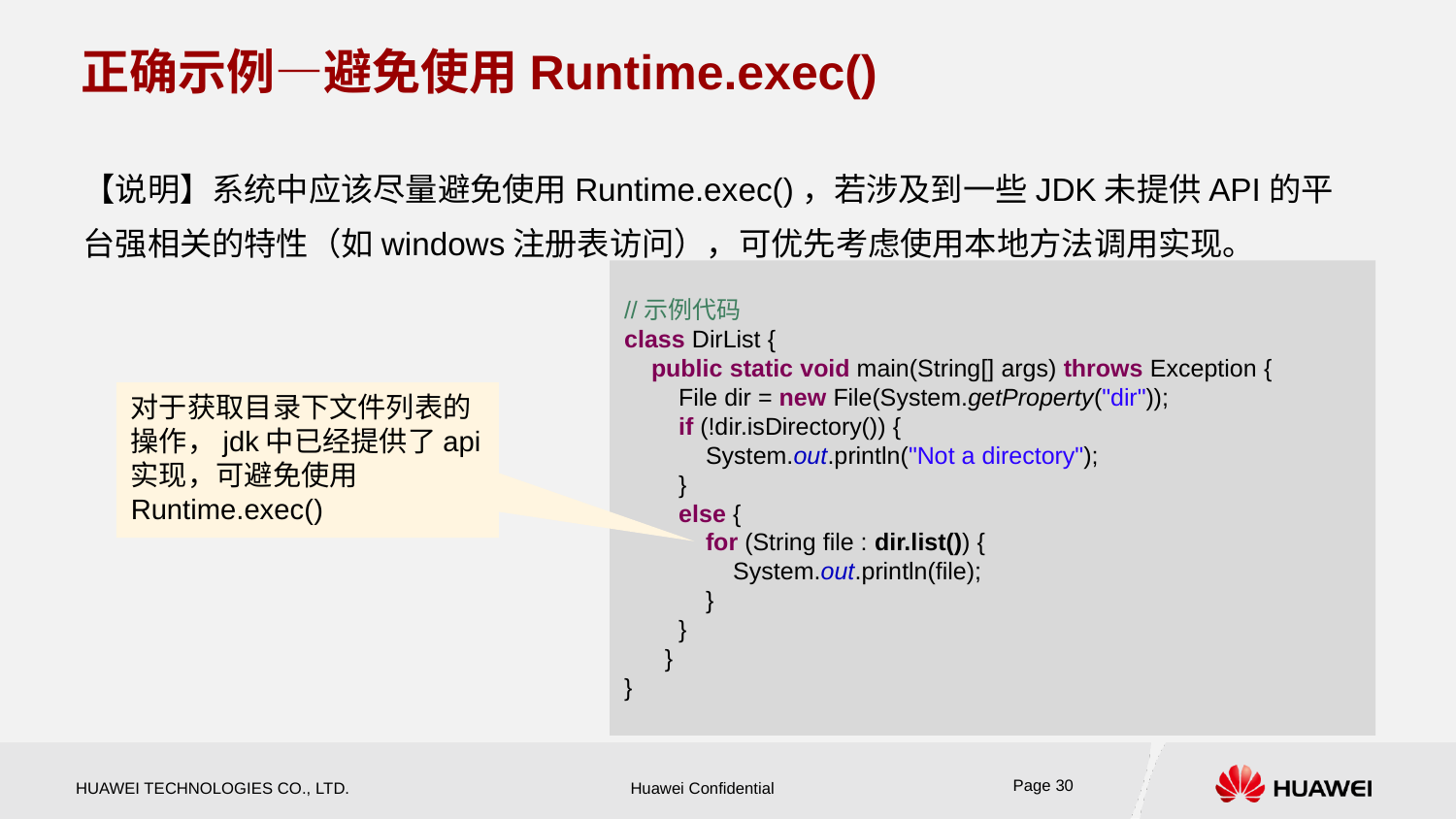

# 正确示例—避免使用Runtime.exec()
【说明】系统中应该尽量避免使用Runtime.exec()，若涉及到一些JDK未提供API的平台强相关的特性（如windows注册表访问），可优先考虑使用本地方法调用实现。
//示例代码
class DirList {
    public static void main(String[] args) throws Exception {
        File dir = new File(System.getProperty("dir"));
        if (!dir.isDirectory()) {
            System.out.println("Not a directory");
        }
        else {
            for (String file : dir.list()) {
                System.out.println(file);
            }
        }
      }
}
对于获取目录下文件列表的操作，jdk中已经提供了api实现，可避免使用Runtime.exec()